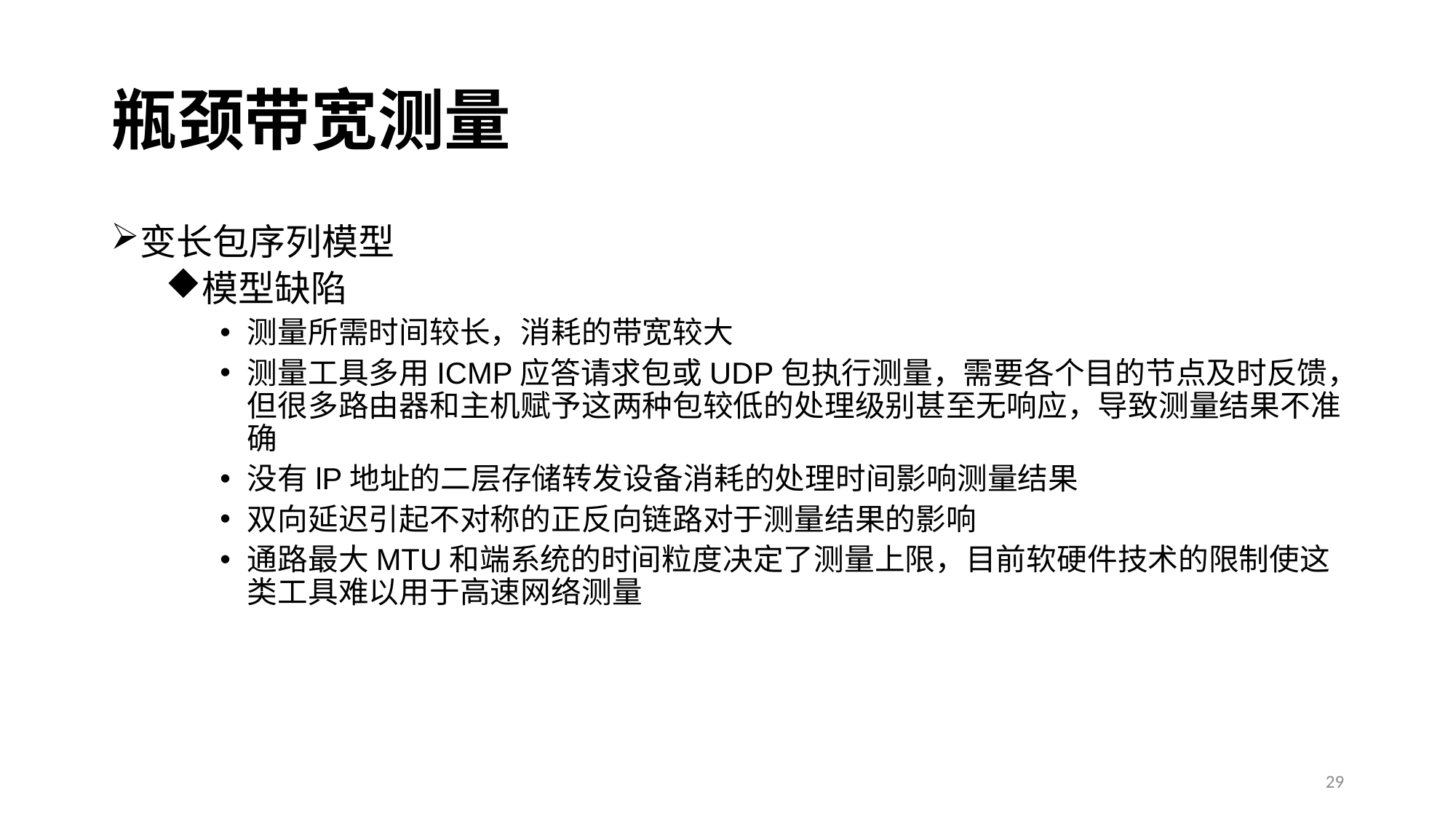

# 瓶颈带宽测量
变长包序列模型
模型缺陷
测量所需时间较长，消耗的带宽较大
测量工具多用ICMP应答请求包或UDP包执行测量，需要各个目的节点及时反馈，但很多路由器和主机赋予这两种包较低的处理级别甚至无响应，导致测量结果不准确
没有lP地址的二层存储转发设备消耗的处理时间影响测量结果
双向延迟引起不对称的正反向链路对于测量结果的影响
通路最大MTU和端系统的时间粒度决定了测量上限，目前软硬件技术的限制使这类工具难以用于高速网络测量
29